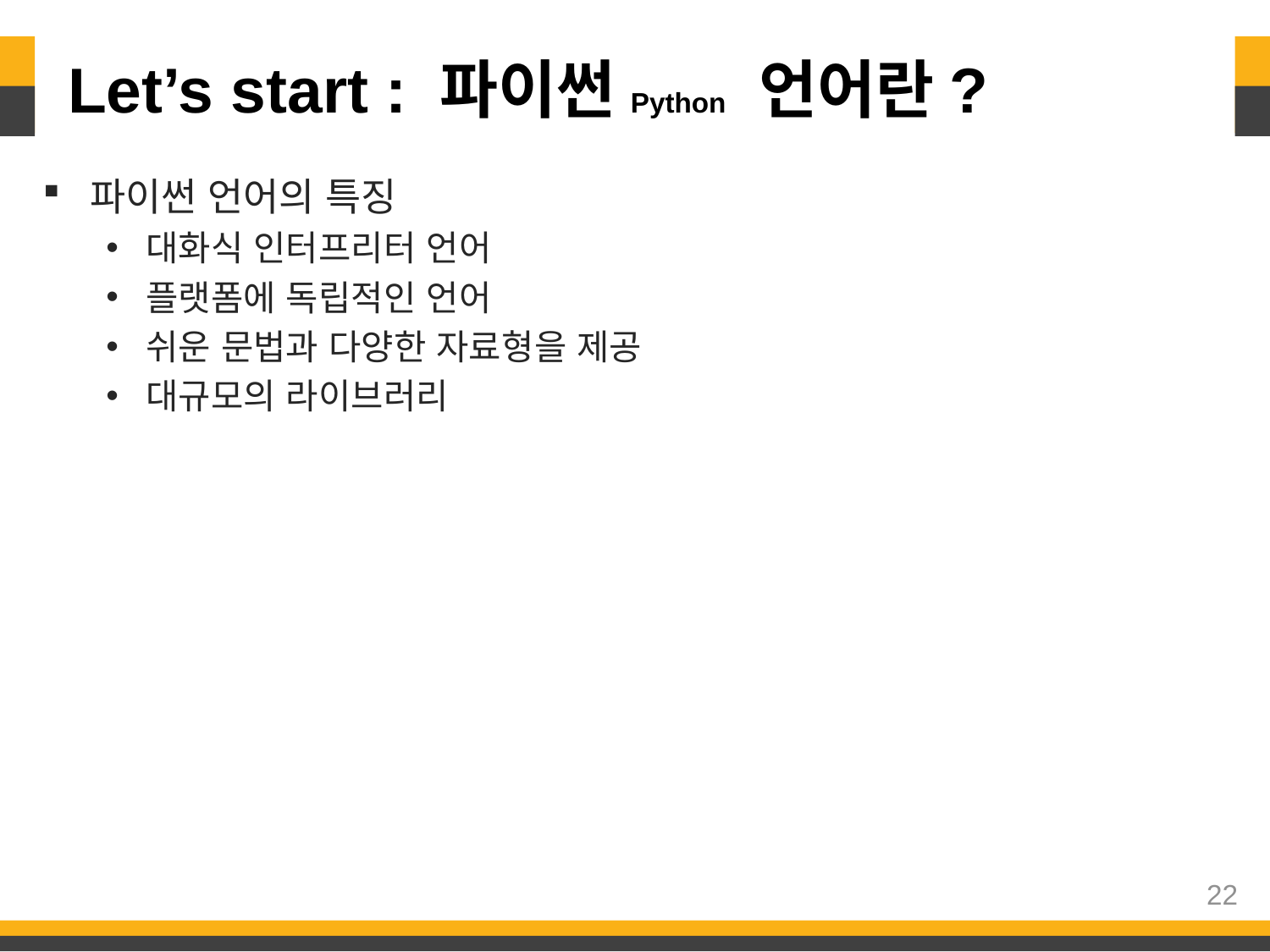

# Let’s start : 파이썬Python 언어란?
파이썬 언어의 특징
대화식 인터프리터 언어
플랫폼에 독립적인 언어
쉬운 문법과 다양한 자료형을 제공
대규모의 라이브러리
22